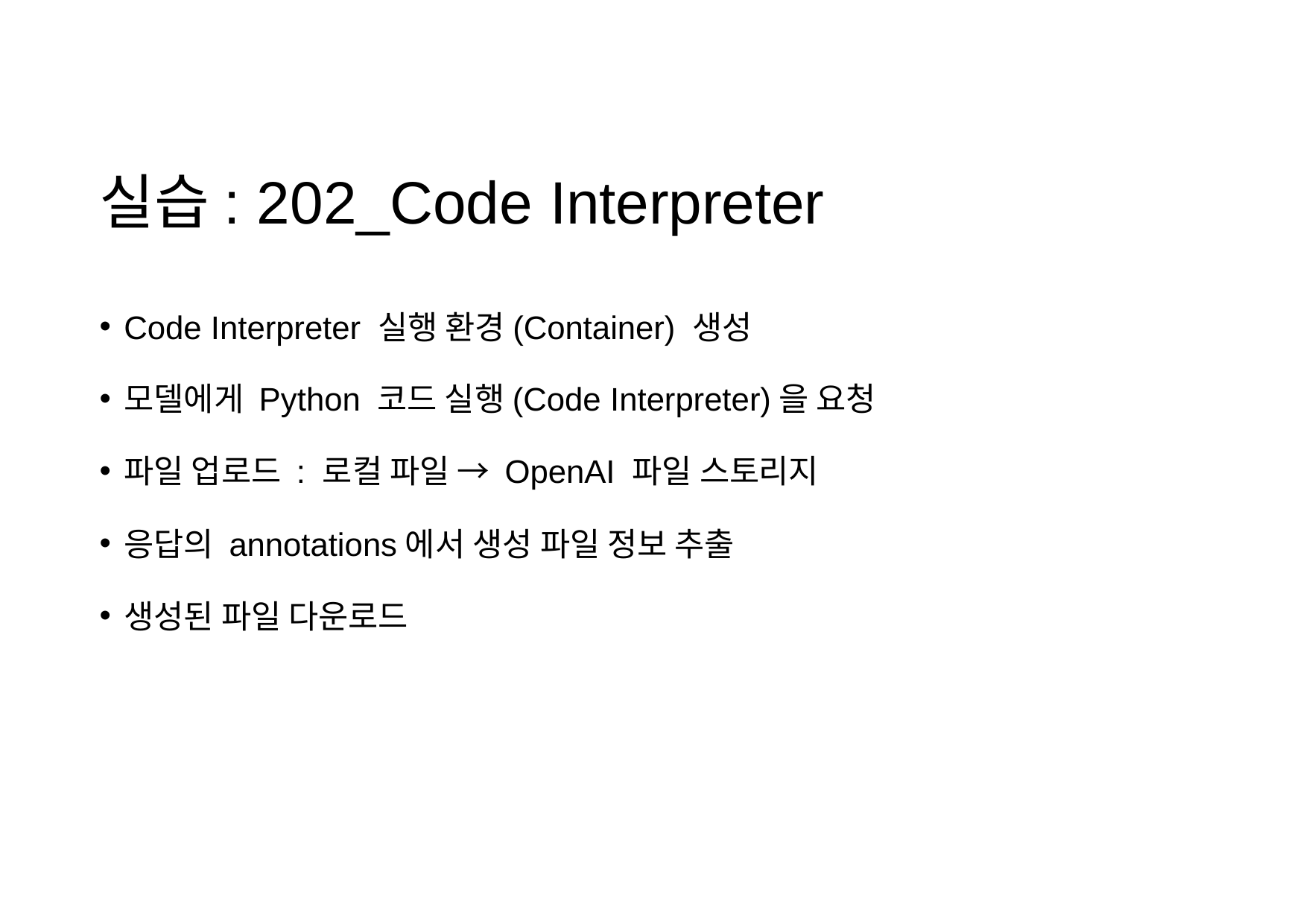

# 실습: 202_Code Interpreter
Code Interpreter 실행 환경(Container) 생성
모델에게 Python 코드 실행(Code Interpreter)을 요청
파일 업로드 : 로컬 파일 → OpenAI 파일 스토리지
응답의 annotations에서 생성 파일 정보 추출
생성된 파일 다운로드